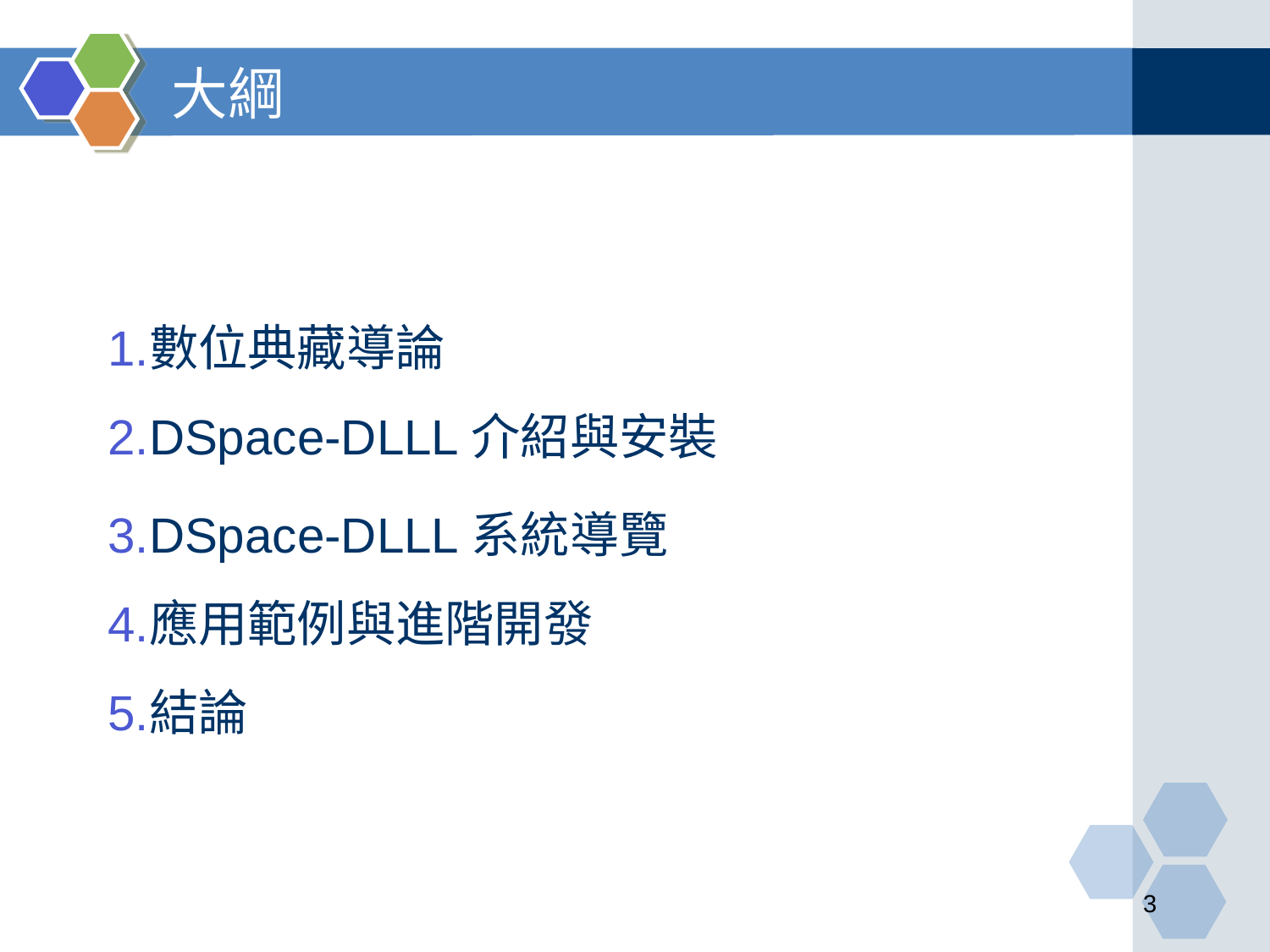

# 大綱
數位典藏導論
DSpace-DLLL介紹與安裝
DSpace-DLLL系統導覽
應用範例與進階開發
結論
3